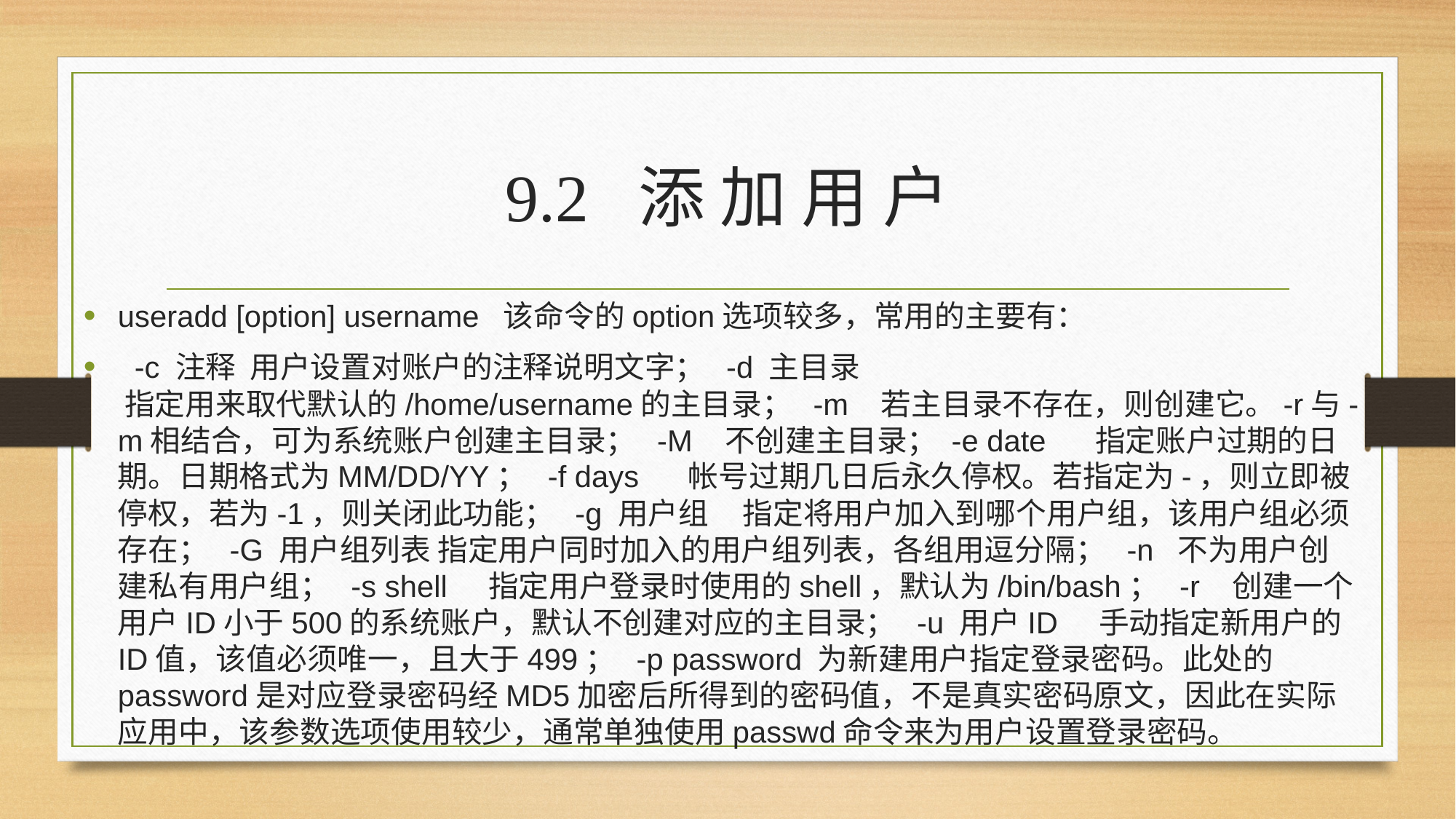

# 9.2  添 加 用 户
useradd [option] username  该命令的option选项较多，常用的主要有：
  -c 注释  用户设置对账户的注释说明文字；  -d 主目录    指定用来取代默认的/home/username的主目录；  -m   若主目录不存在，则创建它。-r与-m相结合，可为系统账户创建主目录；  -M   不创建主目录； -e date     指定账户过期的日期。日期格式为MM/DD/YY；  -f days     帐号过期几日后永久停权。若指定为-，则立即被停权，若为-1，则关闭此功能；  -g 用户组     指定将用户加入到哪个用户组，该用户组必须存在；  -G 用户组列表 指定用户同时加入的用户组列表，各组用逗分隔；  -n  不为用户创建私有用户组；  -s shell    指定用户登录时使用的shell，默认为/bin/bash；  -r   创建一个用户ID小于500的系统账户，默认不创建对应的主目录；  -u 用户ID    手动指定新用户的ID值，该值必须唯一，且大于499；  -p password 为新建用户指定登录密码。此处的password是对应登录密码经MD5加密后所得到的密码值，不是真实密码原文，因此在实际应用中，该参数选项使用较少，通常单独使用passwd命令来为用户设置登录密码。